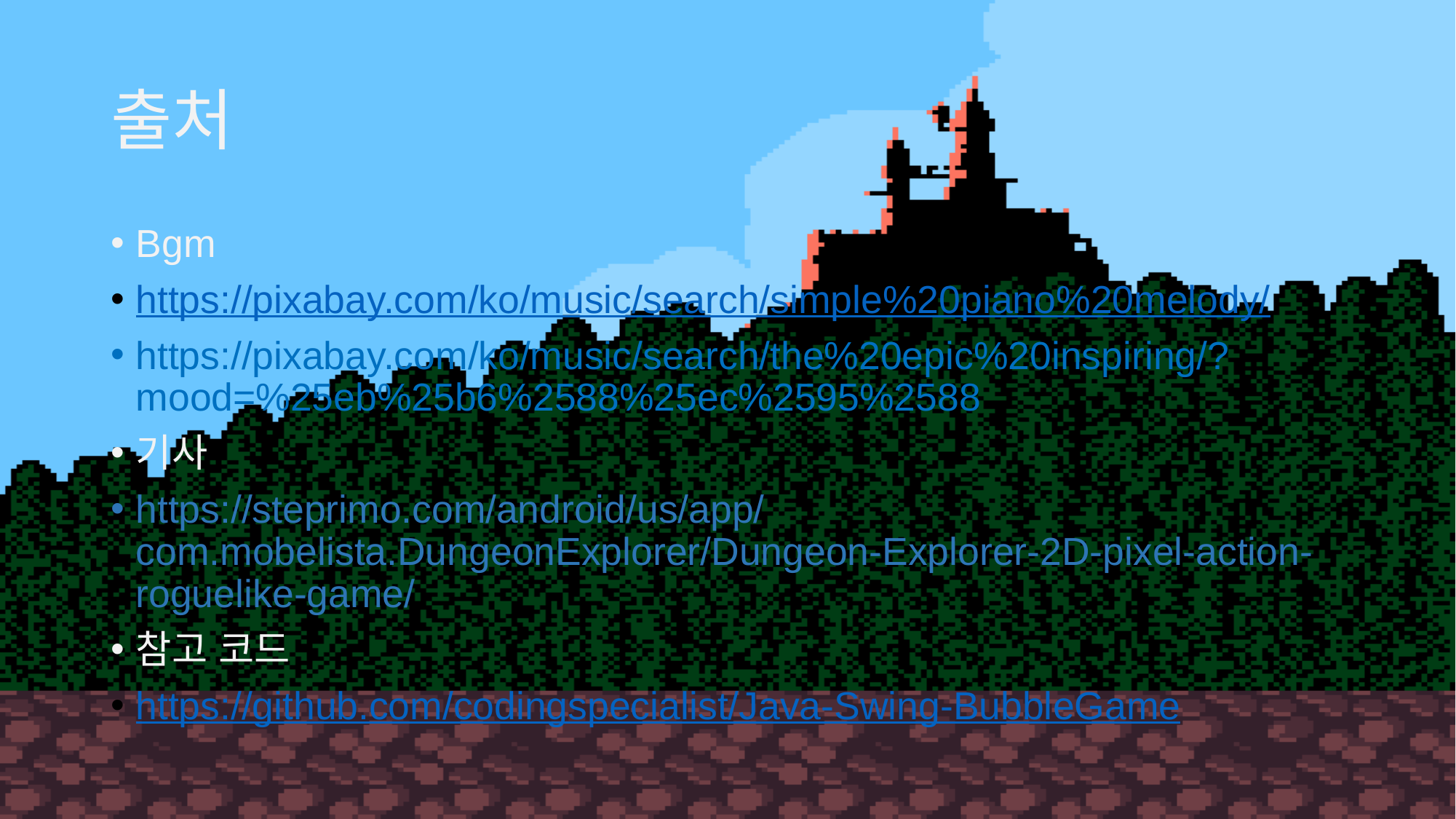

# 출처
Bgm
https://pixabay.com/ko/music/search/simple%20piano%20melody/
https://pixabay.com/ko/music/search/the%20epic%20inspiring/?mood=%25eb%25b6%2588%25ec%2595%2588
기사
https://steprimo.com/android/us/app/com.mobelista.DungeonExplorer/Dungeon-Explorer-2D-pixel-action-roguelike-game/
참고 코드
https://github.com/codingspecialist/Java-Swing-BubbleGame